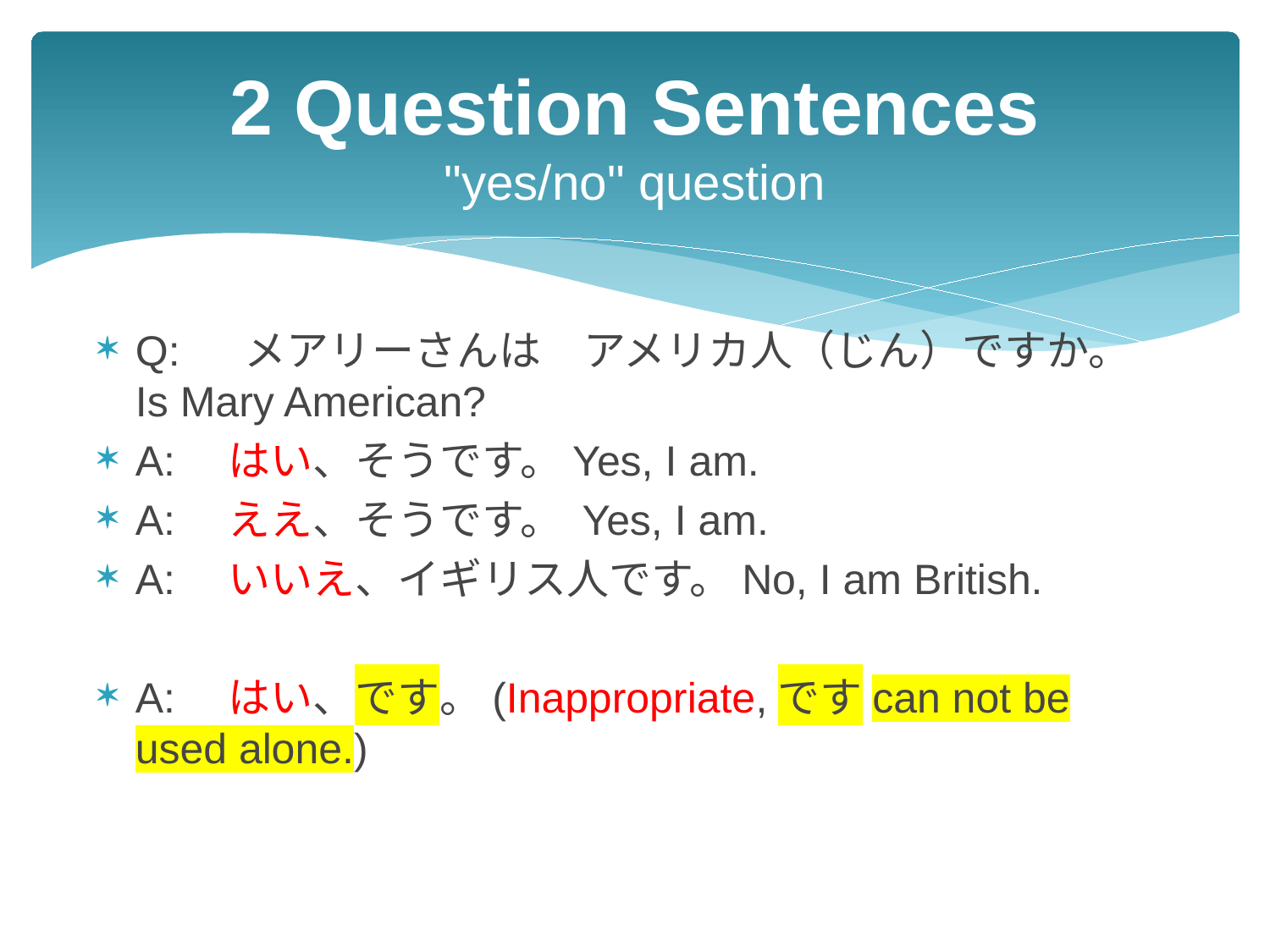

# 2 Question Sentences "yes/no" question
Q: 　メアリーさんは　アメリカ人（じん）ですか。Is Mary American?
A:　はい、そうです。Yes, I am.
A:　ええ、そうです。 Yes, I am.
A:　いいえ、イギリス人です。No, I am British.

A:　はい、です。(Inappropriate,ですcan not be used alone.)